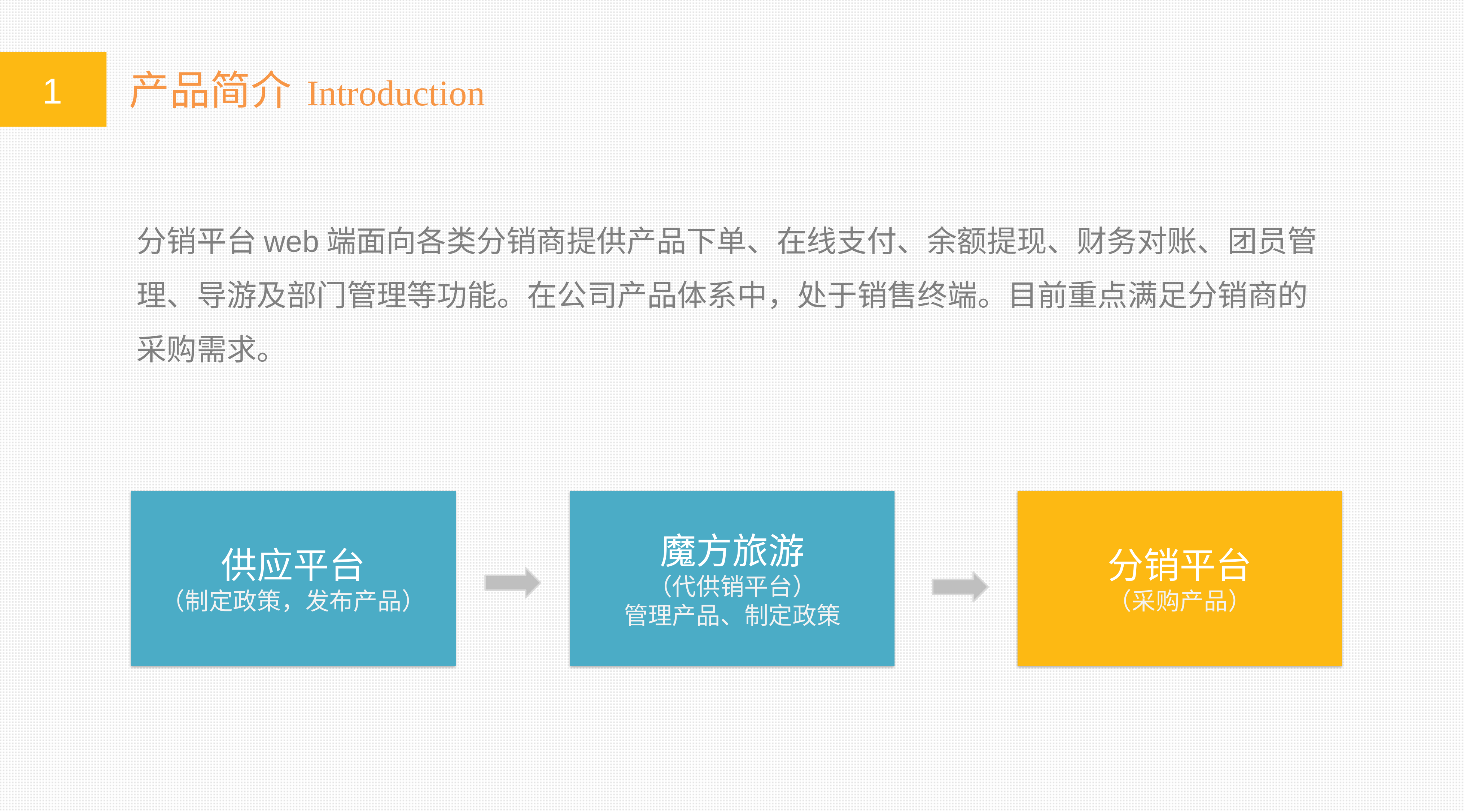

产品简介
1
Introduction
分销平台web端面向各类分销商提供产品下单、在线支付、余额提现、财务对账、团员管理、导游及部门管理等功能。在公司产品体系中，处于销售终端。目前重点满足分销商的采购需求。
供应平台
（制定政策，发布产品）
魔方旅游
（代供销平台）
管理产品、制定政策
分销平台
（采购产品）